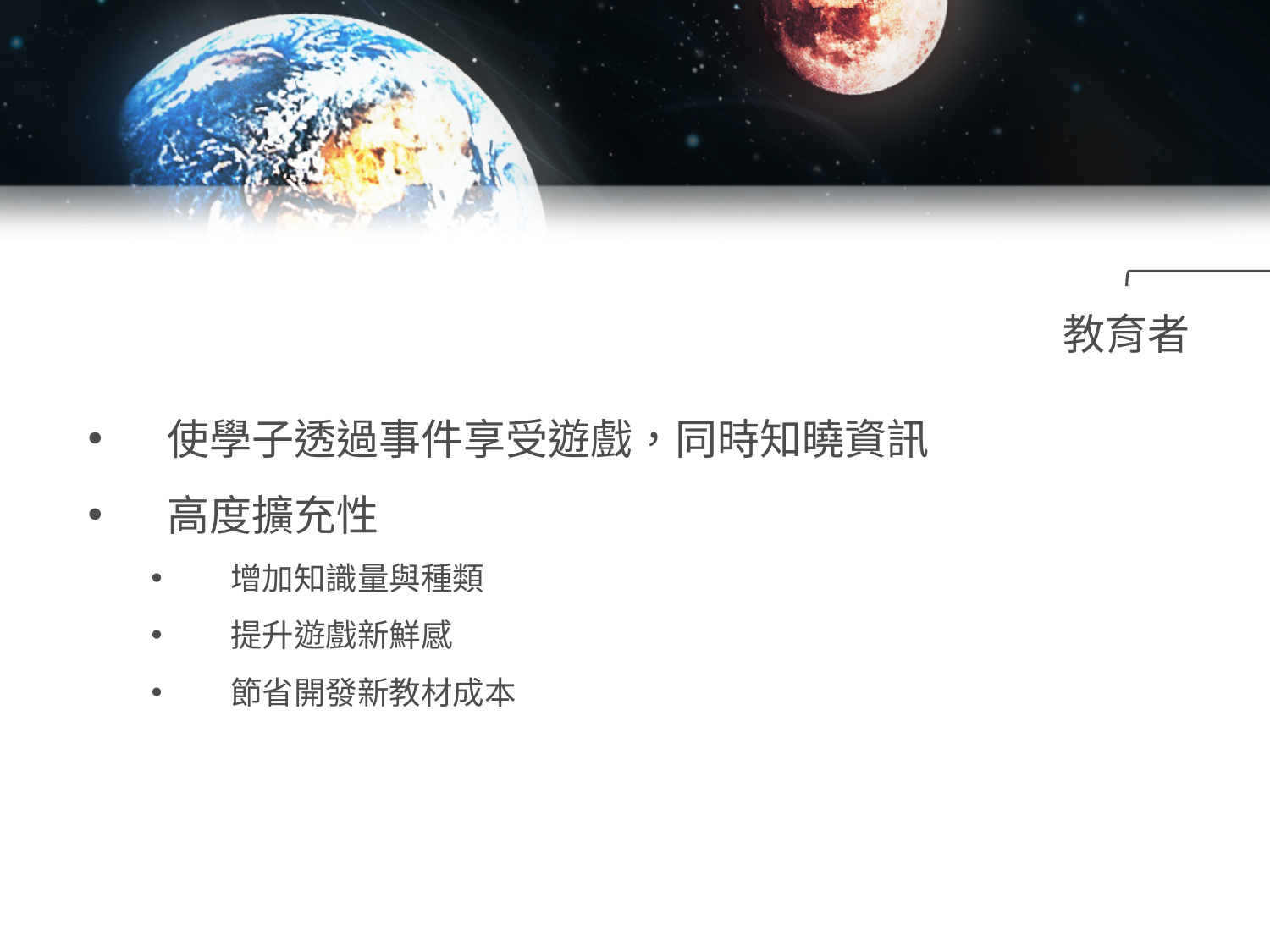

目標客群
學子
教育者
使學子透過事件享受遊戲，同時知曉資訊
高度擴充性
增加知識量與種類
提升遊戲新鮮感
節省開發新教材成本